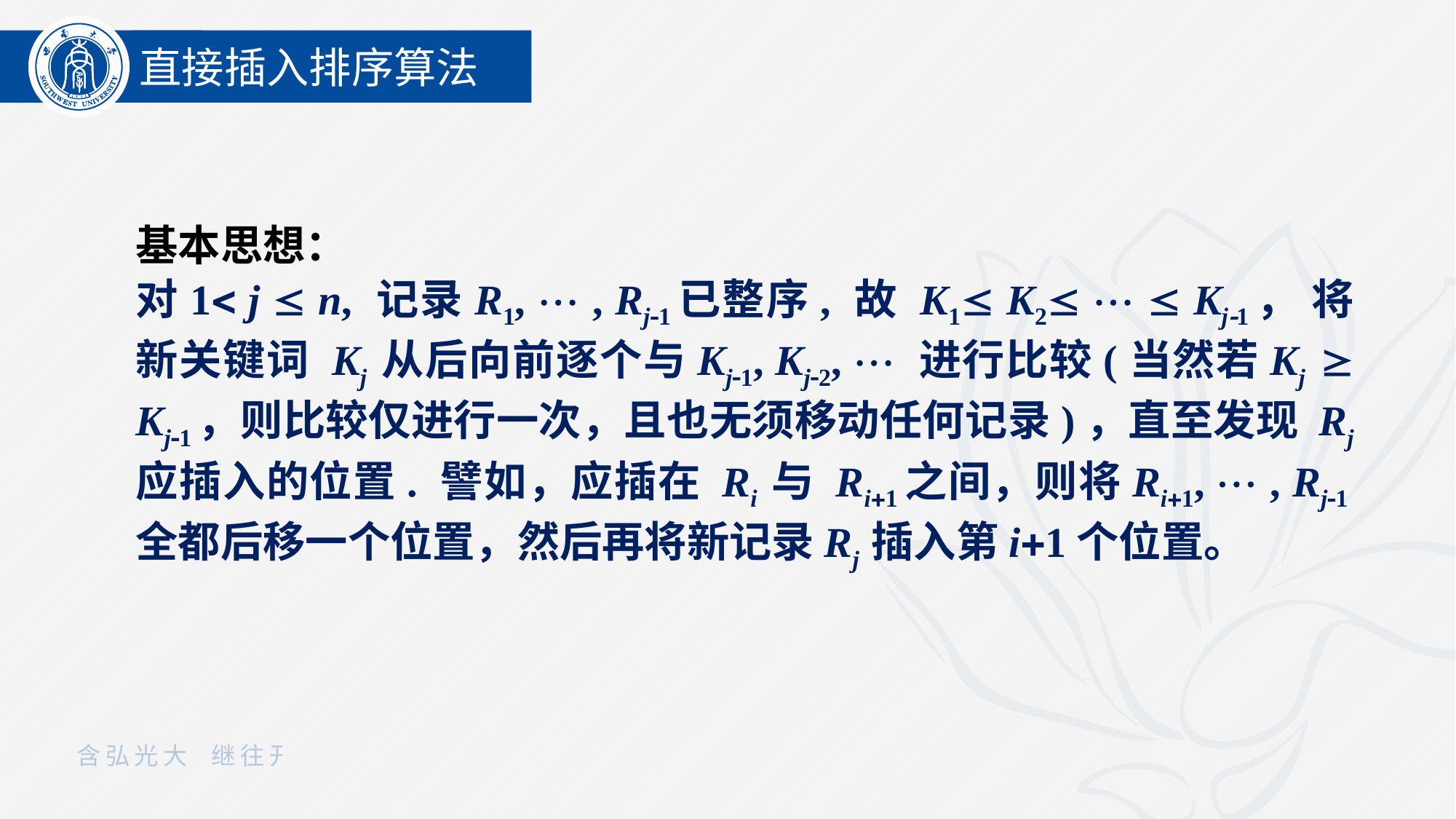

直接插入排序算法
基本思想：
对1< j ≤ n, 记录R1, … , Rj−1已整序, 故 K1≤ K2≤ … ≤ Kj−1， 将新关键词 Kj 从后向前逐个与Kj−1, Kj−2, … 进行比较(当然若Kj  ≥ Kj−1，则比较仅进行一次，且也无须移动任何记录)，直至发现 Rj 应插入的位置. 譬如，应插在 Ri 与 Ri+1之间，则将Ri+1, … , Rj−1全都后移一个位置，然后再将新记录Rj 插入第i+1个位置。